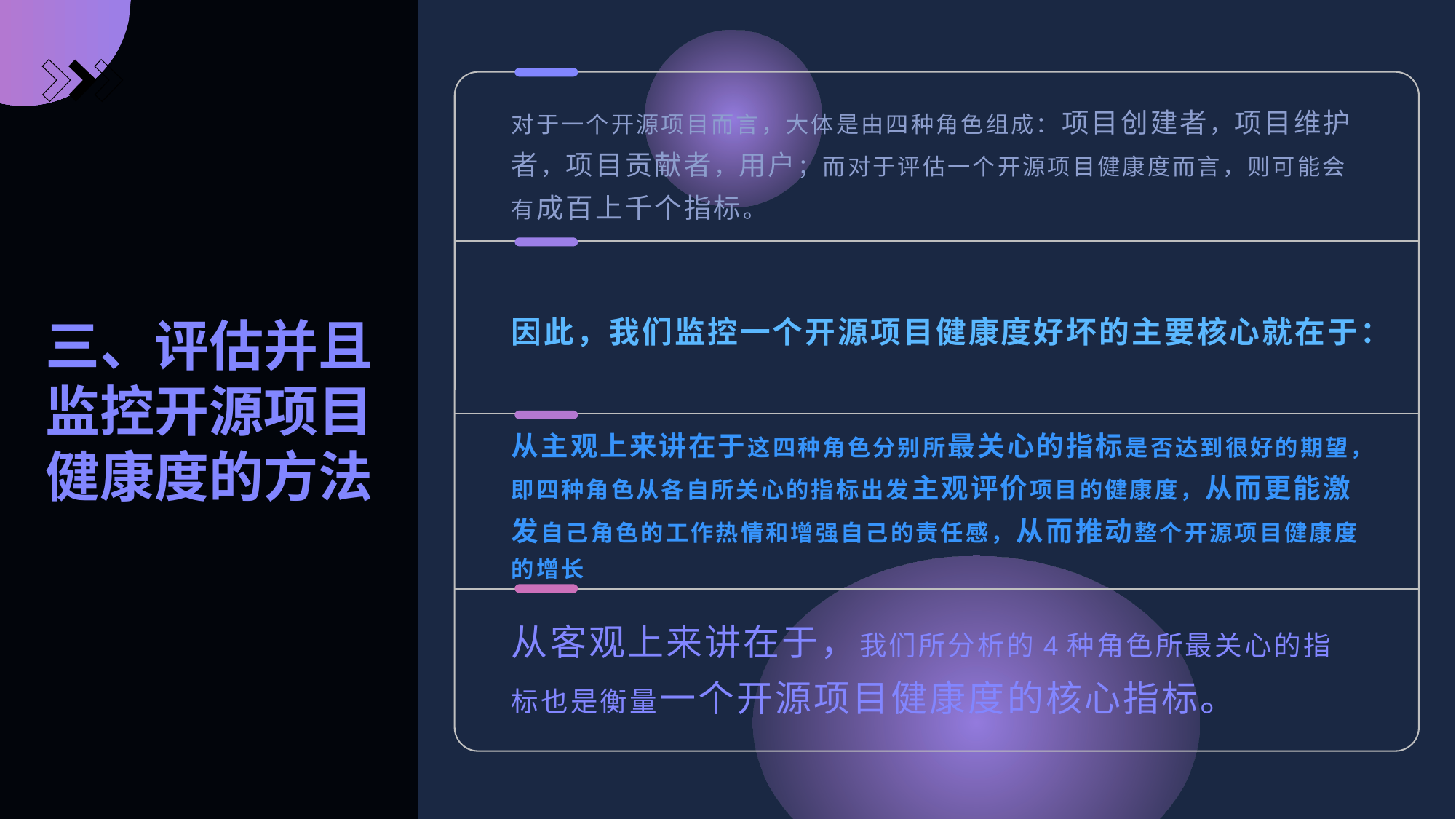

三、评估并且监控开源项目健康度的方法

对于一个开源项目而言，大体是由四种角色组成：项目创建者，项目维护者，项目贡献者，用户；而对于评估一个开源项目健康度而言，则可能会有成百上千个指标。

因此，我们监控一个开源项目健康度好坏的主要核心就在于：

从主观上来讲在于这四种角色分别所最关心的指标是否达到很好的期望，即四种角色从各自所关心的指标出发主观评价项目的健康度，从而更能激发自己角色的工作热情和增强自己的责任感，从而推动整个开源项目健康度的增长

从客观上来讲在于，我们所分析的4种角色所最关心的指标也是衡量一个开源项目健康度的核心指标。